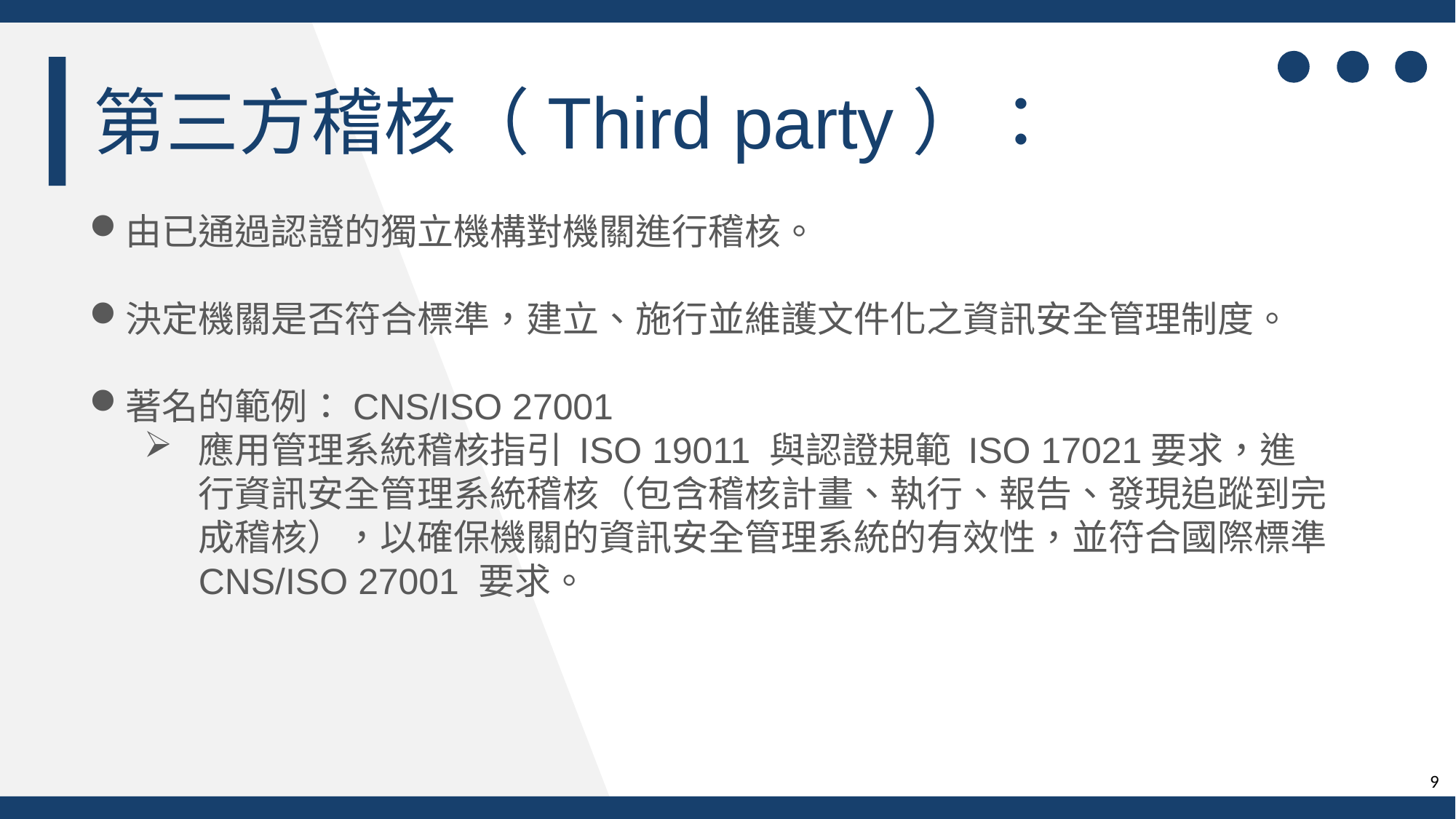

第三方稽核（Third party）：
由已通過認證的獨立機構對機關進行稽核。

決定機關是否符合標準，建立、施行並維護文件化之資訊安全管理制度。

著名的範例：CNS/ISO 27001
應用管理系統稽核指引 ISO 19011 與認證規範 ISO 17021要求，進行資訊安全管理系統稽核（包含稽核計畫、執行、報告、發現追蹤到完成稽核），以確保機關的資訊安全管理系統的有效性，並符合國際標準 CNS/ISO 27001 要求。